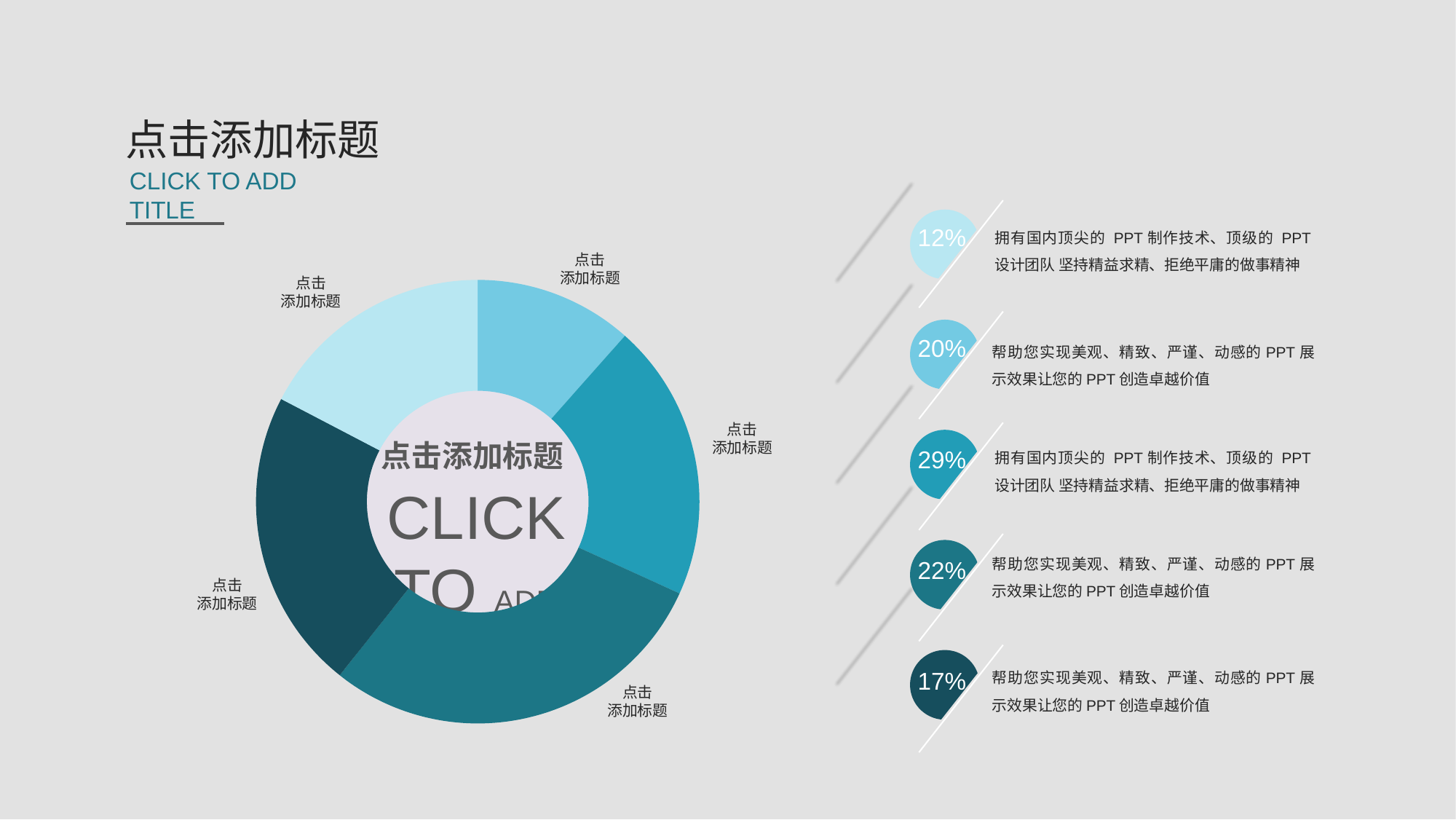

点击添加标题
CLICK TO ADD TITLE

拥有国内顶尖的 PPT制作技术、顶级的 PPT设计团队 坚持精益求精、拒绝平庸的做事精神
12%
点击
添加标题
点击
添加标题

### Chart

| Category | 销售额 |
|---|---|
| 第一季度 | 2.0 |
| 第二季度 | 3.5 |
| 第三季度 | 5.0 |
| 第四季度 | 3.8 |
| 第五季度 | 3.0 |

点击添加标题
CLICK TO ADD TITLE

20%
帮助您实现美观、精致、严谨、动感的PPT展示效果让您的PPT创造卓越价值
点击
添加标题

拥有国内顶尖的 PPT制作技术、顶级的 PPT设计团队 坚持精益求精、拒绝平庸的做事精神
29%

帮助您实现美观、精致、严谨、动感的PPT展示效果让您的PPT创造卓越价值
22%
点击
添加标题

帮助您实现美观、精致、严谨、动感的PPT展示效果让您的PPT创造卓越价值
17%
点击
添加标题